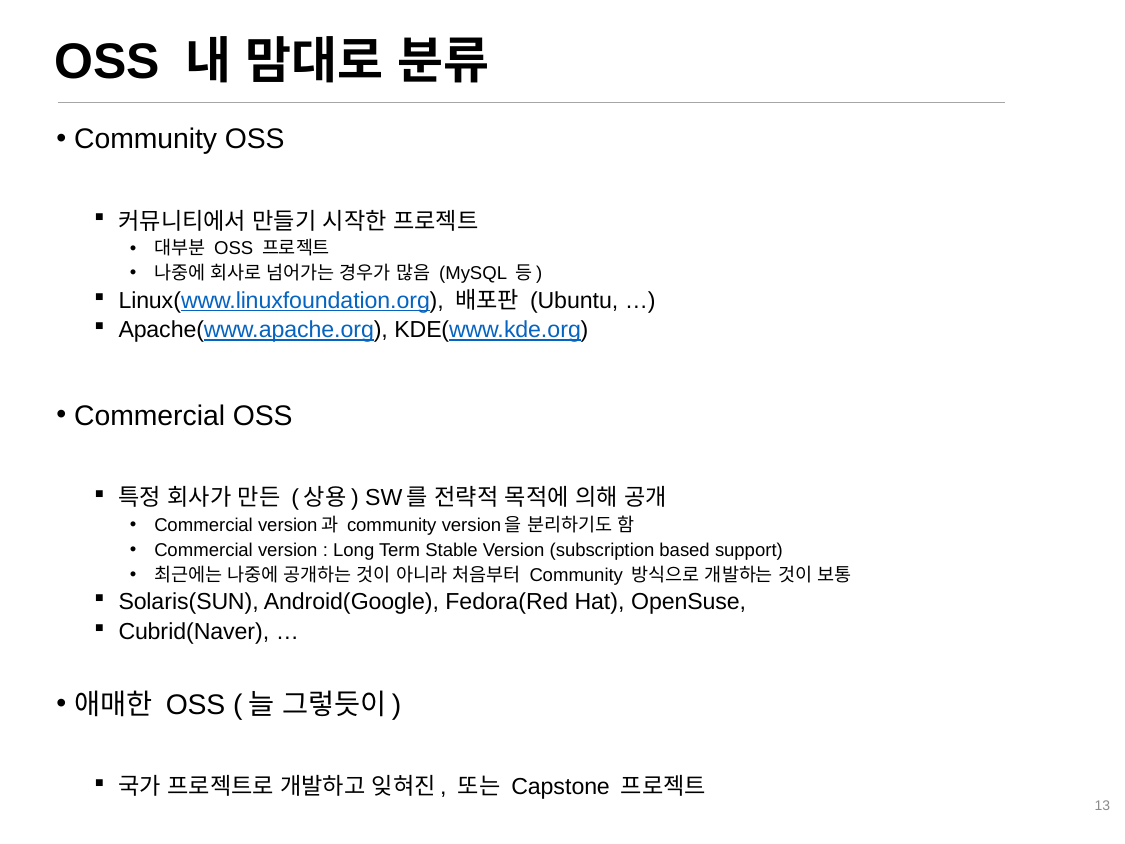

# OSS 내 맘대로 분류
Community OSS

커뮤니티에서 만들기 시작한 프로젝트
대부분 OSS 프로젝트
나중에 회사로 넘어가는 경우가 많음 (MySQL 등)
Linux(www.linuxfoundation.org), 배포판 (Ubuntu, …)
Apache(www.apache.org), KDE(www.kde.org)

Commercial OSS

특정 회사가 만든 (상용) SW를 전략적 목적에 의해 공개
Commercial version과 community version을 분리하기도 함
Commercial version : Long Term Stable Version (subscription based support)
최근에는 나중에 공개하는 것이 아니라 처음부터 Community 방식으로 개발하는 것이 보통
Solaris(SUN), Android(Google), Fedora(Red Hat), OpenSuse,
Cubrid(Naver), …

애매한 OSS (늘 그렇듯이)

국가 프로젝트로 개발하고 잊혀진, 또는 Capstone 프로젝트

13